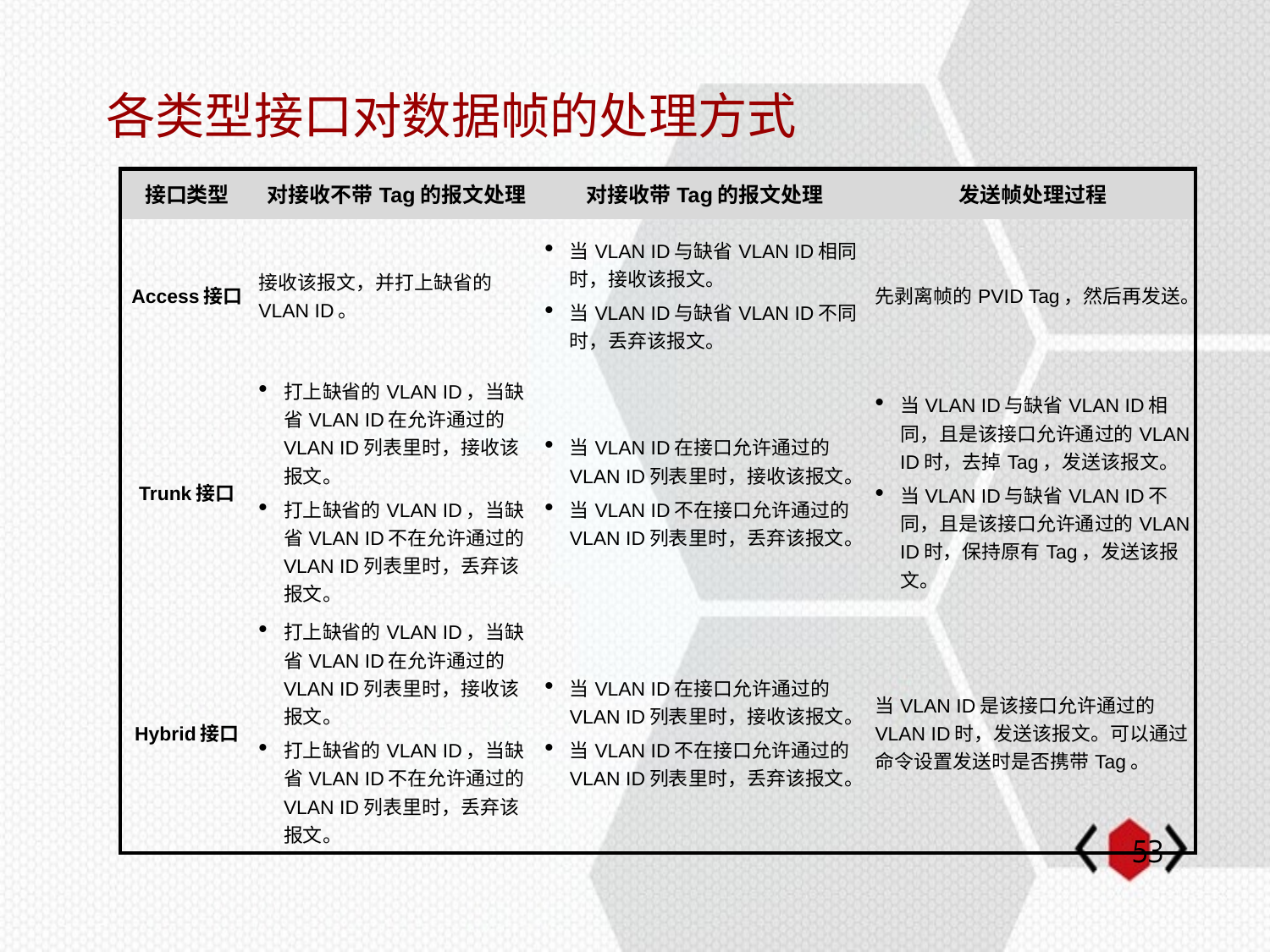

# 各类型接口对数据帧的处理方式

| 接口类型 | 对接收不带Tag的报文处理 | 对接收带Tag的报文处理 | 发送帧处理过程 |
| --- | --- | --- | --- |
| Access接口 | 接收该报文，并打上缺省的VLAN ID。 | 当VLAN ID与缺省VLAN ID相同时，接收该报文。 当VLAN ID与缺省VLAN ID不同时，丢弃该报文。 | 先剥离帧的PVID Tag，然后再发送。 |
| Trunk接口 | 打上缺省的VLAN ID，当缺省VLAN ID在允许通过的VLAN ID列表里时，接收该报文。 打上缺省的VLAN ID，当缺省VLAN ID不在允许通过的VLAN ID列表里时，丢弃该报文。 | 当VLAN ID在接口允许通过的VLAN ID列表里时，接收该报文。 当VLAN ID不在接口允许通过的VLAN ID列表里时，丢弃该报文。 | 当VLAN ID与缺省VLAN ID相同，且是该接口允许通过的VLAN ID时，去掉Tag，发送该报文。 当VLAN ID与缺省VLAN ID不同，且是该接口允许通过的VLAN ID时，保持原有Tag，发送该报文。 |
| Hybrid接口 | 打上缺省的VLAN ID，当缺省VLAN ID在允许通过的VLAN ID列表里时，接收该报文。 打上缺省的VLAN ID，当缺省VLAN ID不在允许通过的VLAN ID列表里时，丢弃该报文。 | 当VLAN ID在接口允许通过的VLAN ID列表里时，接收该报文。 当VLAN ID不在接口允许通过的VLAN ID列表里时，丢弃该报文。 | 当VLAN ID是该接口允许通过的VLAN ID时，发送该报文。可以通过命令设置发送时是否携带Tag。 |
53